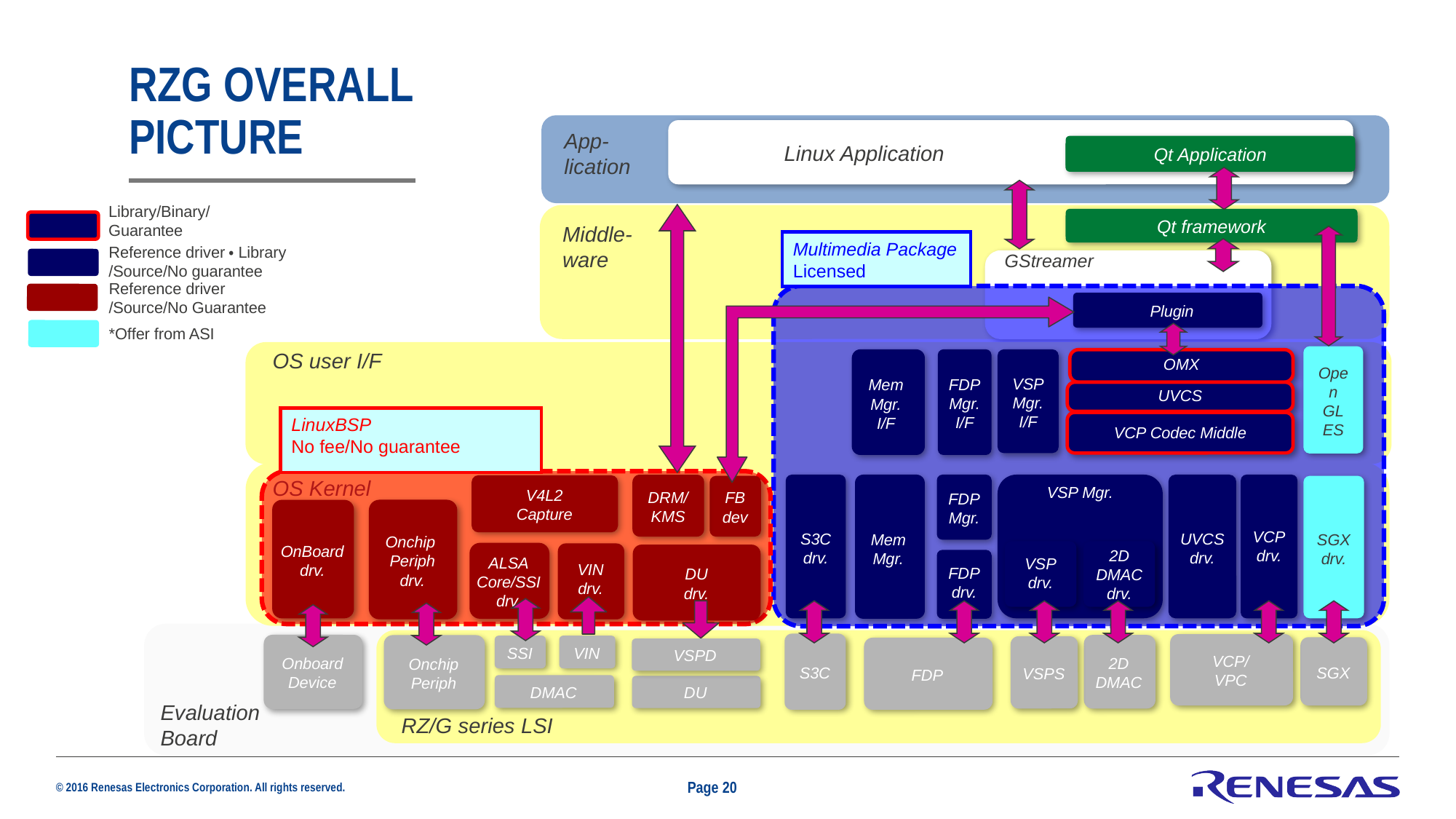

# RZG Overall picture

App-
lication

Linux Application

Qt Application

Library/Binary/
Guarantee

Middle-
ware

Qt framework

Multimedia Package
Licensed
Reference driver・Library
/Source/No guarantee

GStreamer

Reference driver
/Source/No Guarantee

Plugin

*Offer from ASI

OS user I/F

Open
GL
ES

Mem
Mgr.
I/F

FDP
Mgr.
I/F

VSP
Mgr.
I/F

OMX

UVCS
LinuxBSP
No fee/No guarantee

VCP Codec Middle

OS Kernel

VCP
drv.

DRM/
KMS

S3C
drv.

Mem
Mgr.

FDP
Mgr.

VSP Mgr.

UVCS
drv.

V4L2
Capture

FB
dev

SGX
drv.

Onchip
Periph
drv.

OnBoard
drv.

2D
DMAC
drv.

VSP
drv.

ALSA
Core/SSI
drv.

VIN drv.

DU
drv.

FDP
drv.

RZ/G series LSI

Evaluation
Board

S3C

VCP/
VPC

Onboard
Device

2D
DMAC

Onchip Periph

SSI

VIN

VSPS

SGX

FDP

VSPD

DMAC

DU
Page 20